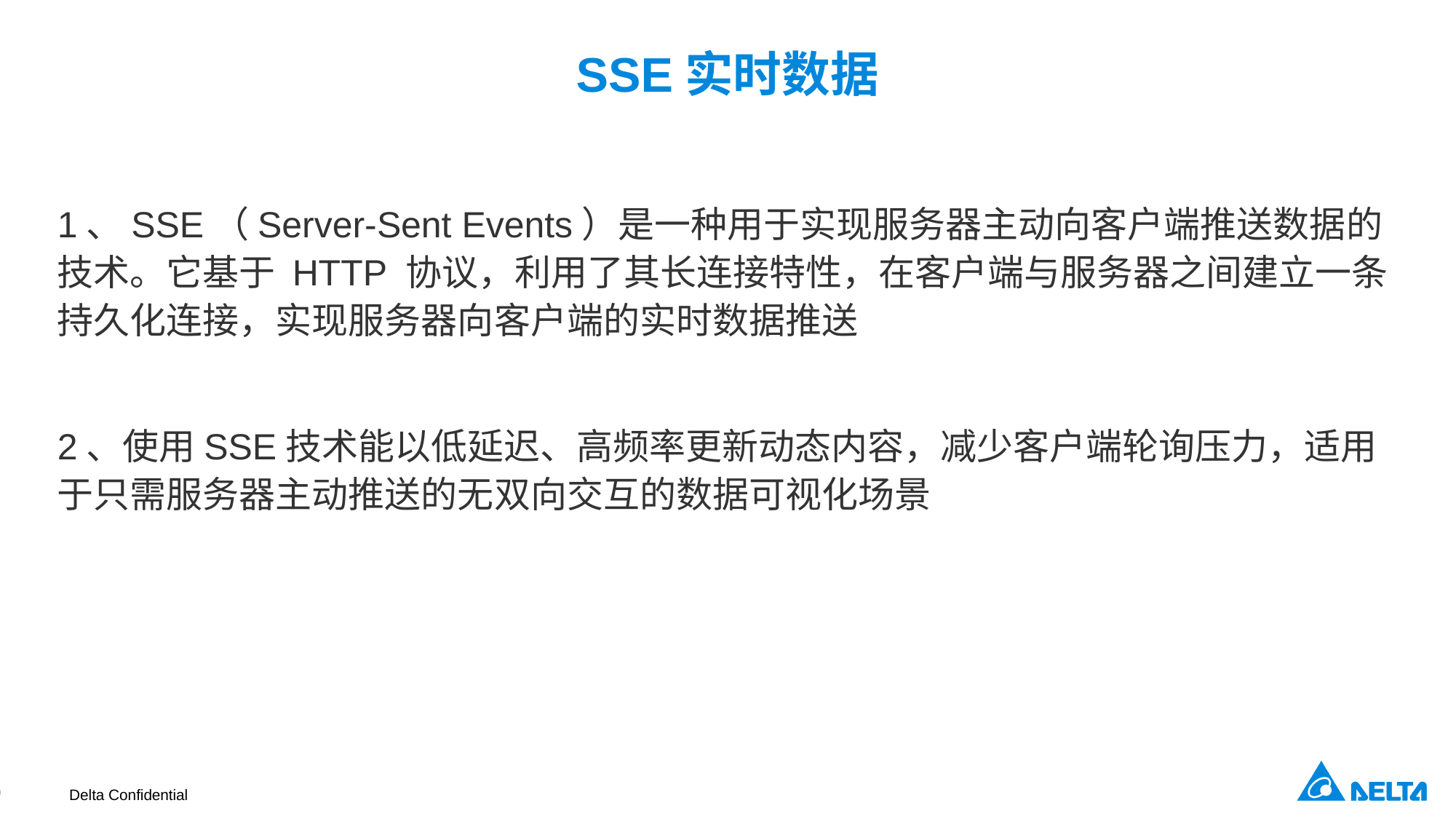

# SSE实时数据

1、SSE（Server-Sent Events）是一种用于实现服务器主动向客户端推送数据的技术。它基于 HTTP 协议，利用了其长连接特性，在客户端与服务器之间建立一条持久化连接，实现服务器向客户端的实时数据推送

2、使用SSE技术能以低延迟、高频率更新动态内容，减少客户端轮询压力，适用于只需服务器主动推送的无双向交互的数据可视化场景